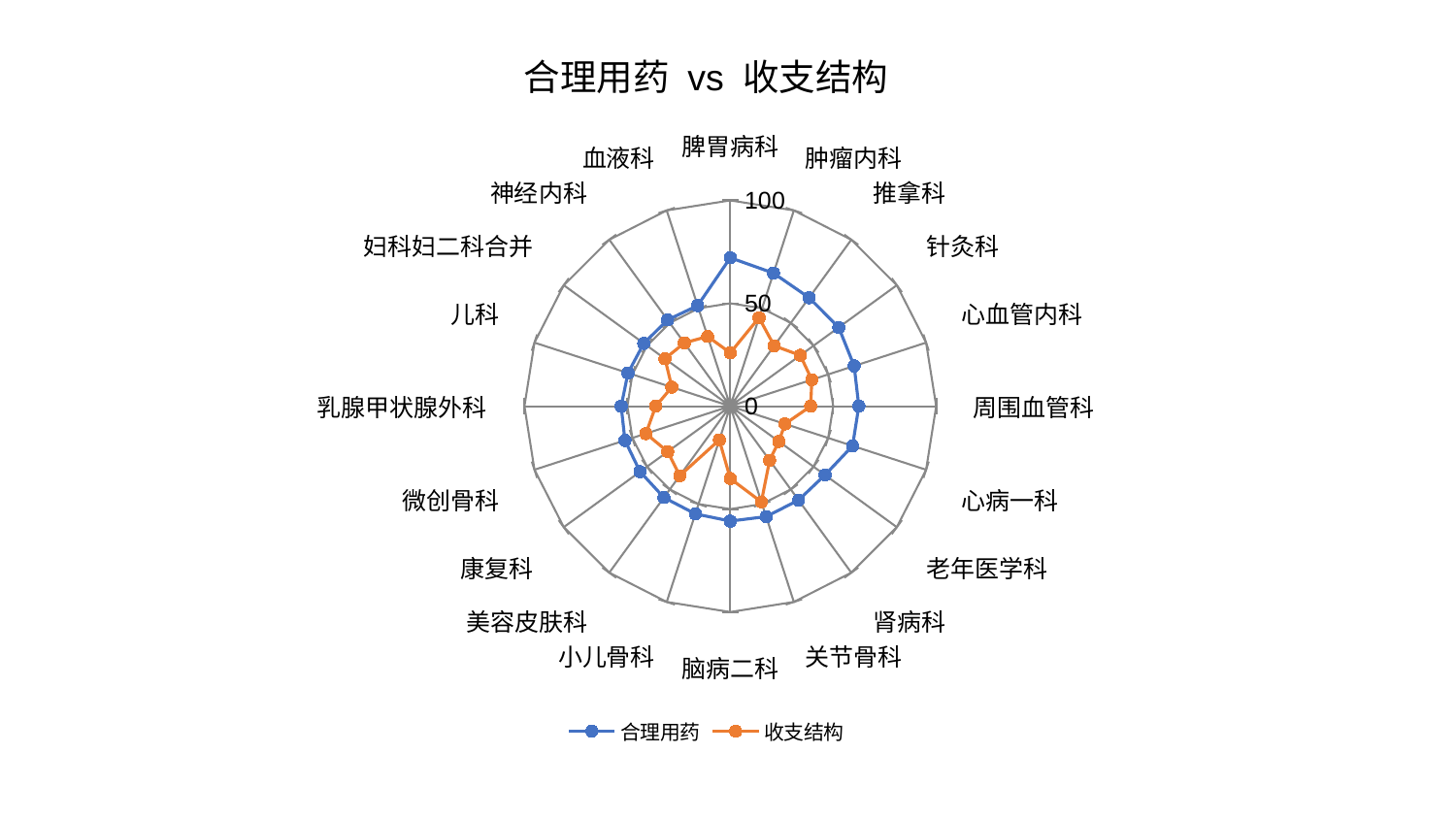

### Chart: 合理用药 vs 收支结构

| Category | 合理用药 | 收支结构 |
|---|---|---|
| 脾胃病科 | 72.12003302456904 | 25.92281626596143 |
| 肿瘤内科 | 67.97199313964485 | 45.200923717354605 |
| 推拿科 | 65.14875223348788 | 36.298433557196866 |
| 针灸科 | 65.12471630540267 | 42.03839989803016 |
| 心血管内科 | 63.28166771848115 | 41.63336353612852 |
| 周围血管科 | 62.44215190610538 | 39.06039160320163 |
| 心病一科 | 62.441198128169255 | 27.94369925013093 |
| 老年医学科 | 56.88091321268465 | 29.159279808591908 |
| 肾病科 | 56.429681174435686 | 32.49392365982456 |
| 关节骨科 | 56.42148582432836 | 48.906790263278374 |
| 脑病二科 | 55.84243208743001 | 35.18577347060973 |
| 小儿骨科 | 55.024391357782136 | 17.252604576237225 |
| 美容皮肤科 | 54.85633336787439 | 41.77834987272324 |
| 康复科 | 54.17645798986421 | 37.59923628158427 |
| 微创骨科 | 53.80611222141628 | 43.11265094098896 |
| 乳腺甲状腺外科 | 53.00377692935702 | 36.243377148041795 |
| 儿科 | 52.252578693157986 | 29.85255014490723 |
| 妇科妇二科合并 | 51.942708224679464 | 39.222311797048775 |
| 神经内科 | 51.849385111057344 | 37.99762342371208 |
| 血液科 | 51.39475690252793 | 35.63979674128324 |
56